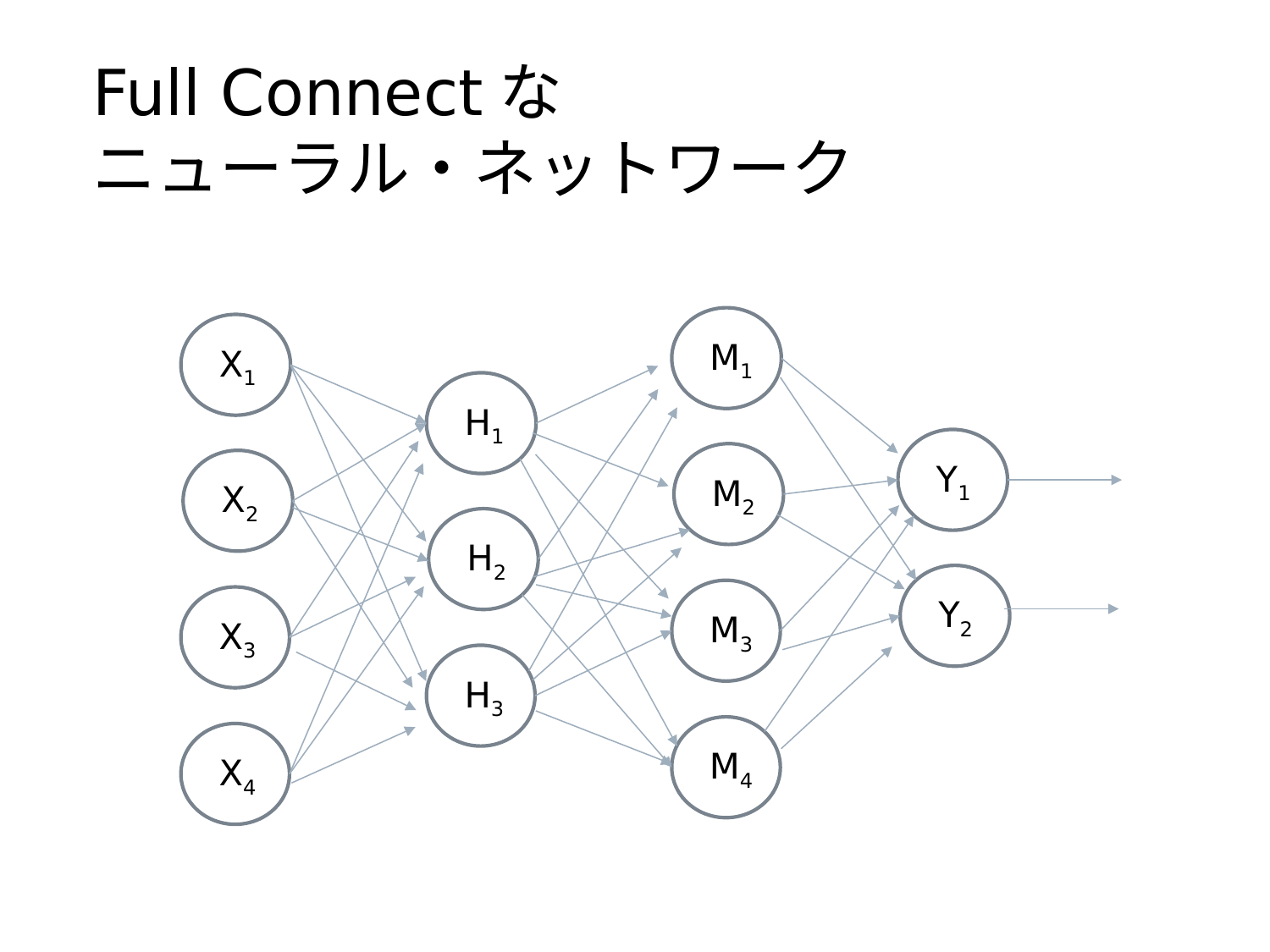

# Full Connectな ニューラル・ネットワーク

M1

X1

H1

Y1

M2

X2

H2

Y2

M3

X3

H3

M4

X4